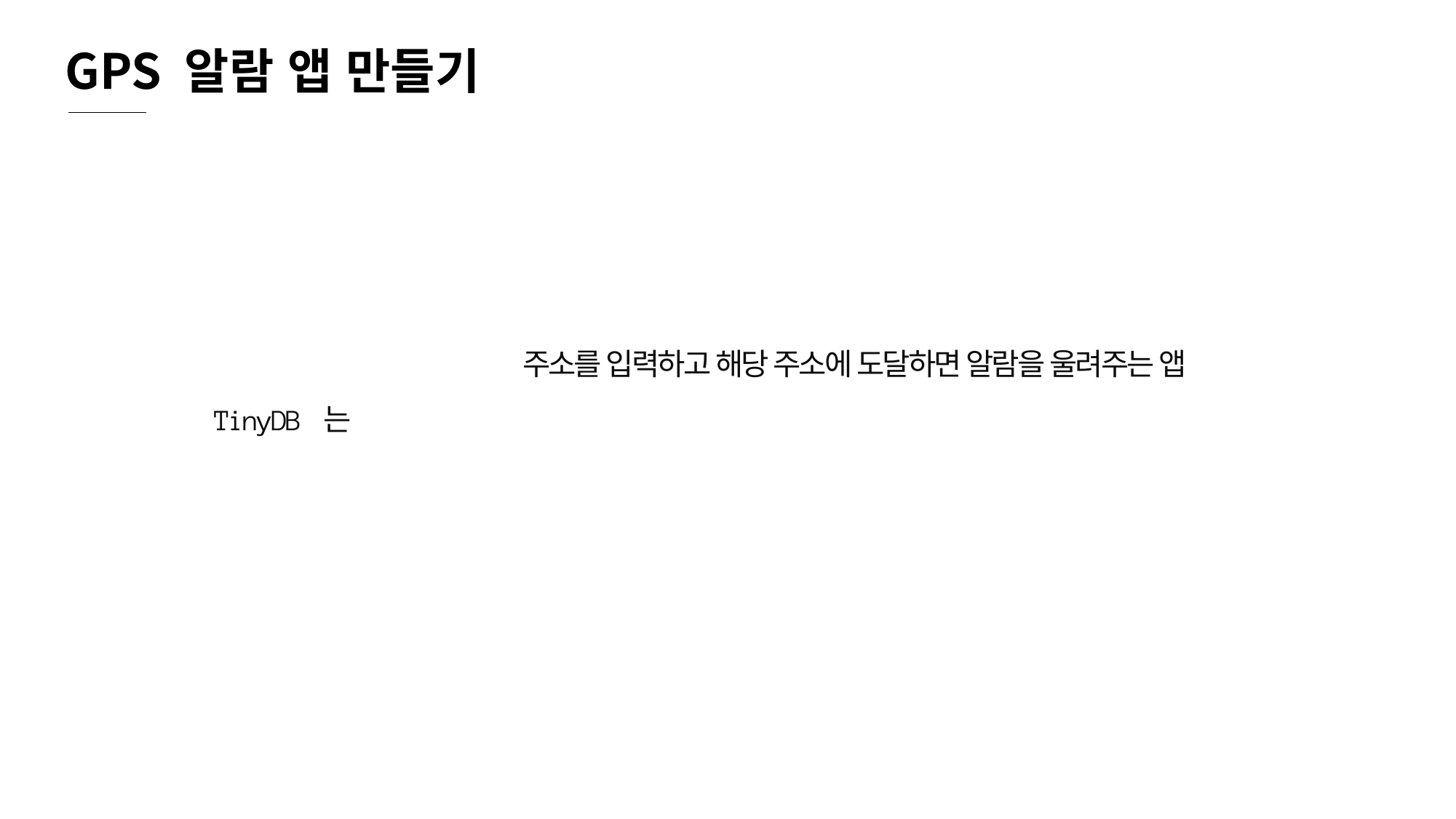

GPS 알람 앱 만들기
주소를 입력하고 해당 주소에 도달하면 알람을 울려주는 앱
TinyDB 는